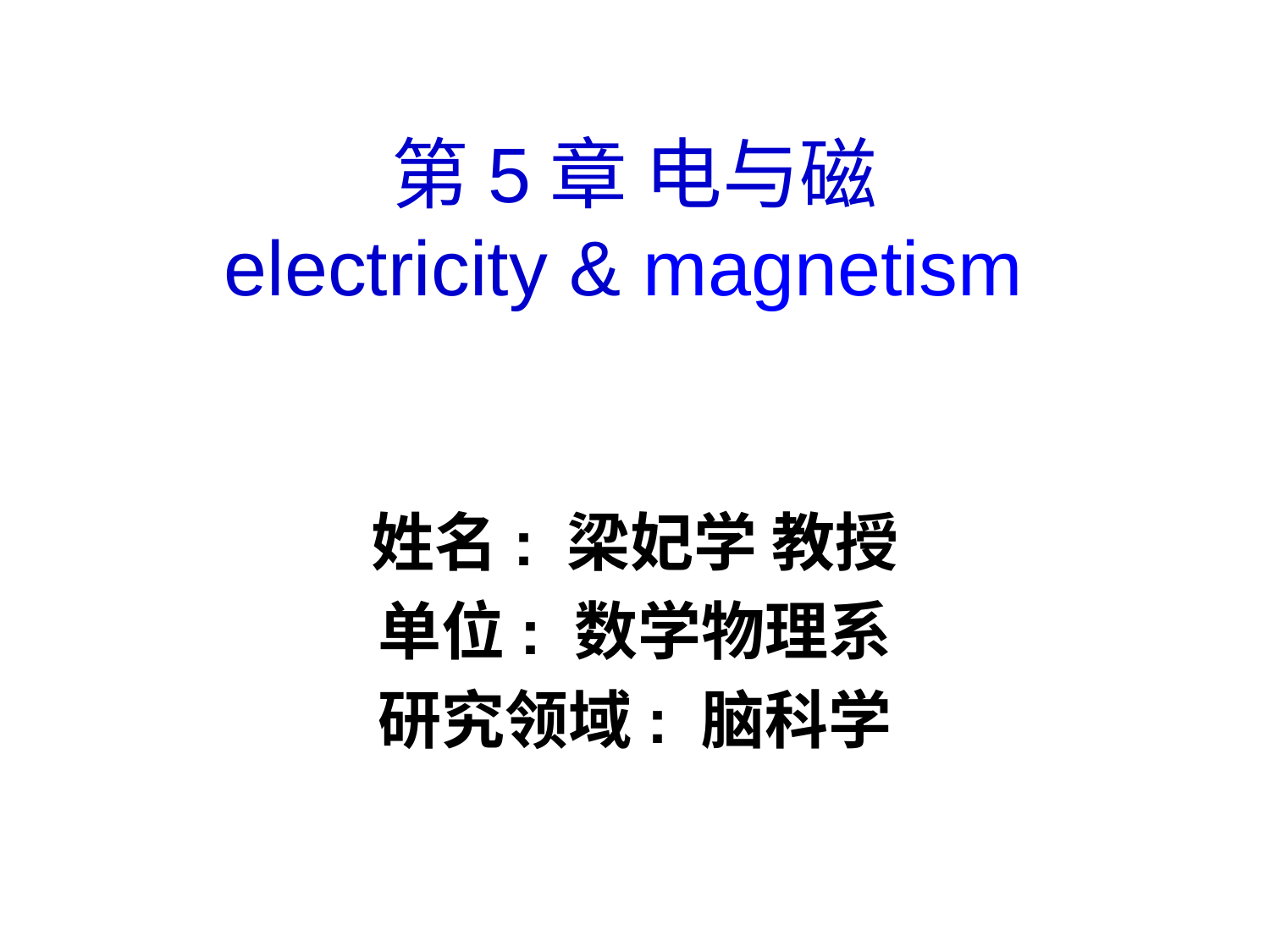

# 第5章 电与磁 electricity & magnetism
姓名: 梁妃学 教授
单位: 数学物理系
研究领域: 脑科学